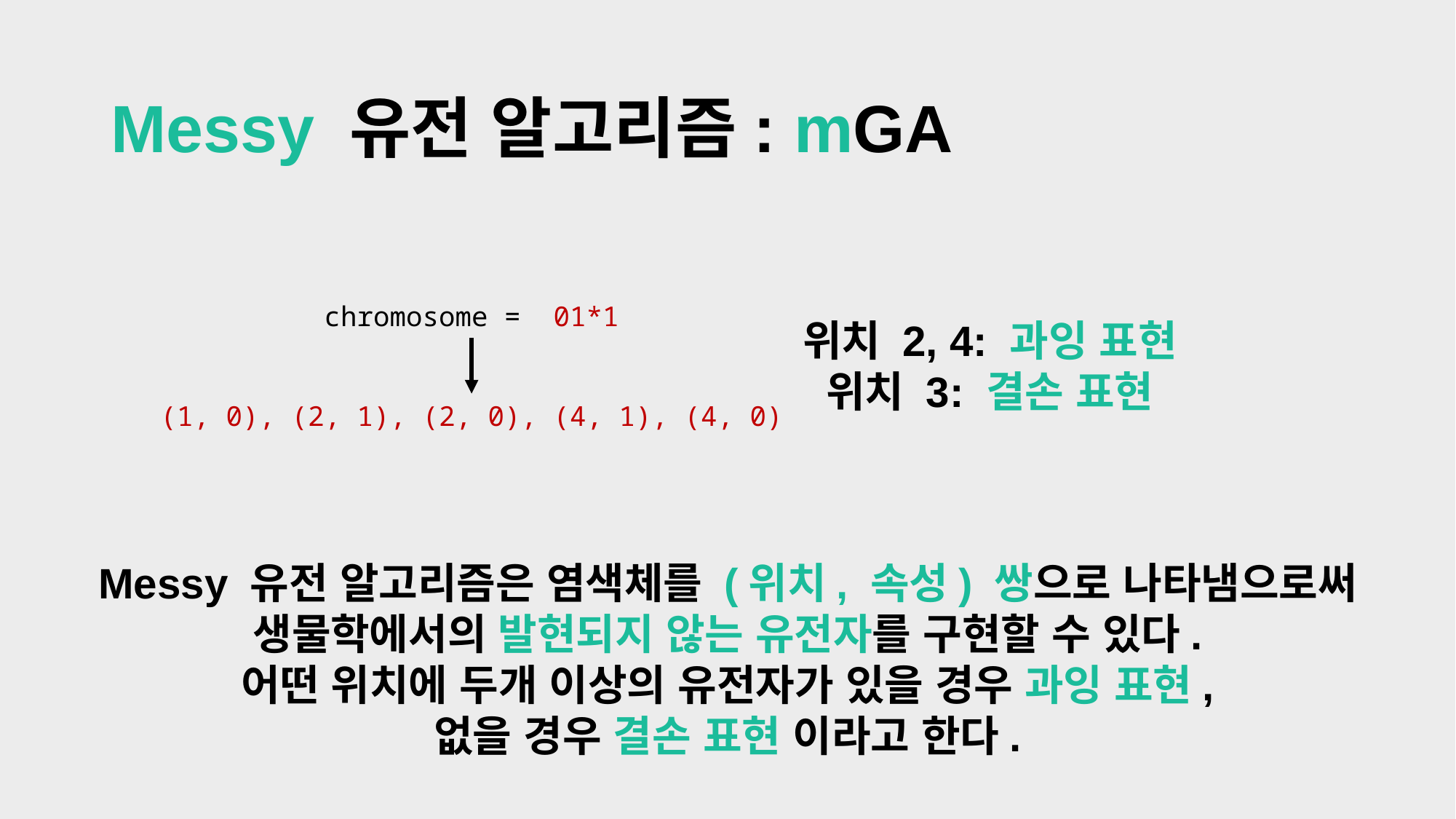

# Messy 유전 알고리즘: mGA
chromosome =  01*1
위치 2, 4: 과잉 표현
위치 3: 결손 표현
(1, 0), (2, 1), (2, 0), (4, 1), (4, 0)
Messy 유전 알고리즘은 염색체를 (위치, 속성) 쌍으로 나타냄으로써
생물학에서의 발현되지 않는 유전자를 구현할 수 있다.
어떤 위치에 두개 이상의 유전자가 있을 경우 과잉 표현,
없을 경우 결손 표현 이라고 한다.